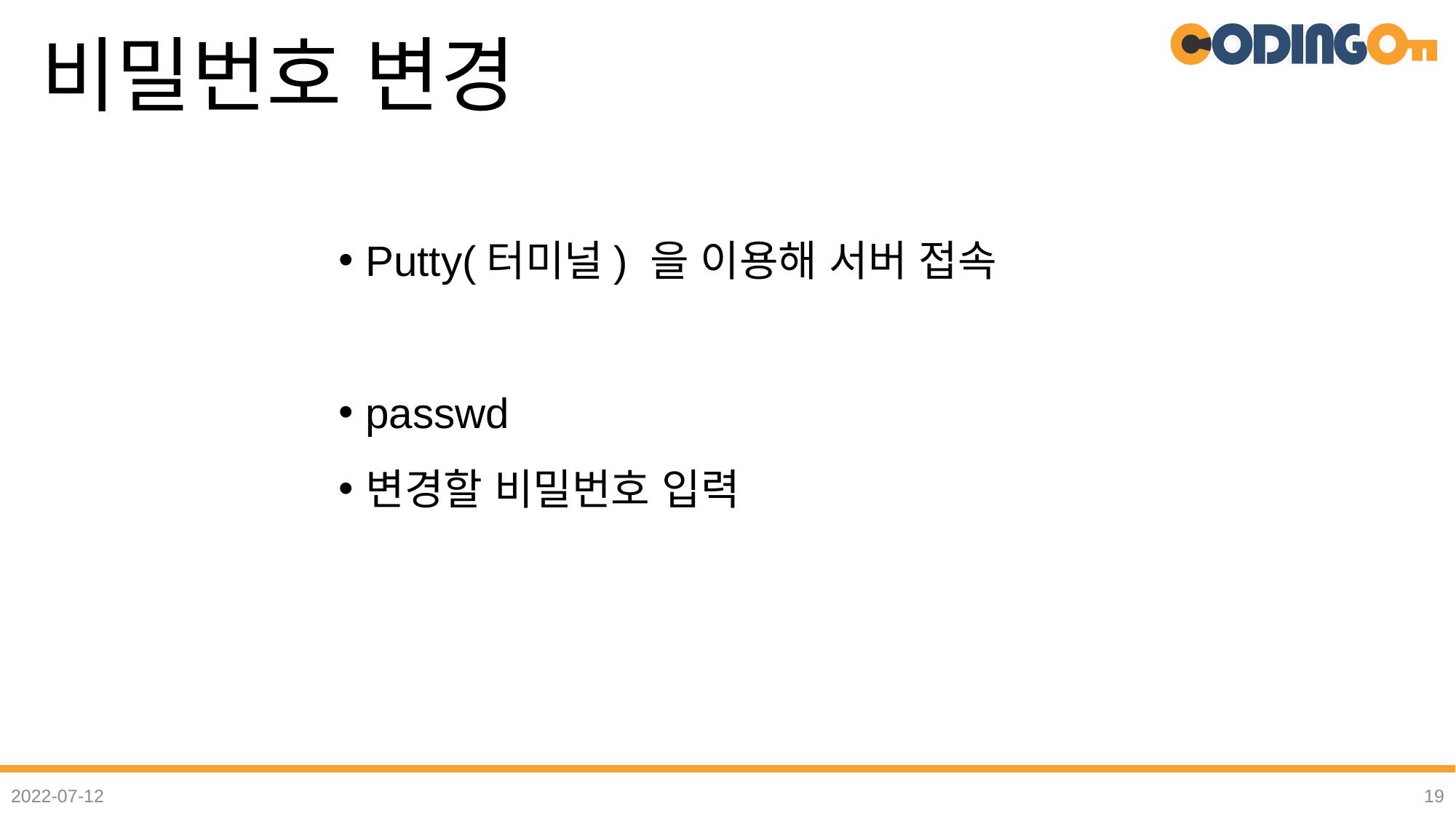

# 비밀번호 변경
Putty(터미널) 을 이용해 서버 접속

passwd
변경할 비밀번호 입력
2022-07-12
19